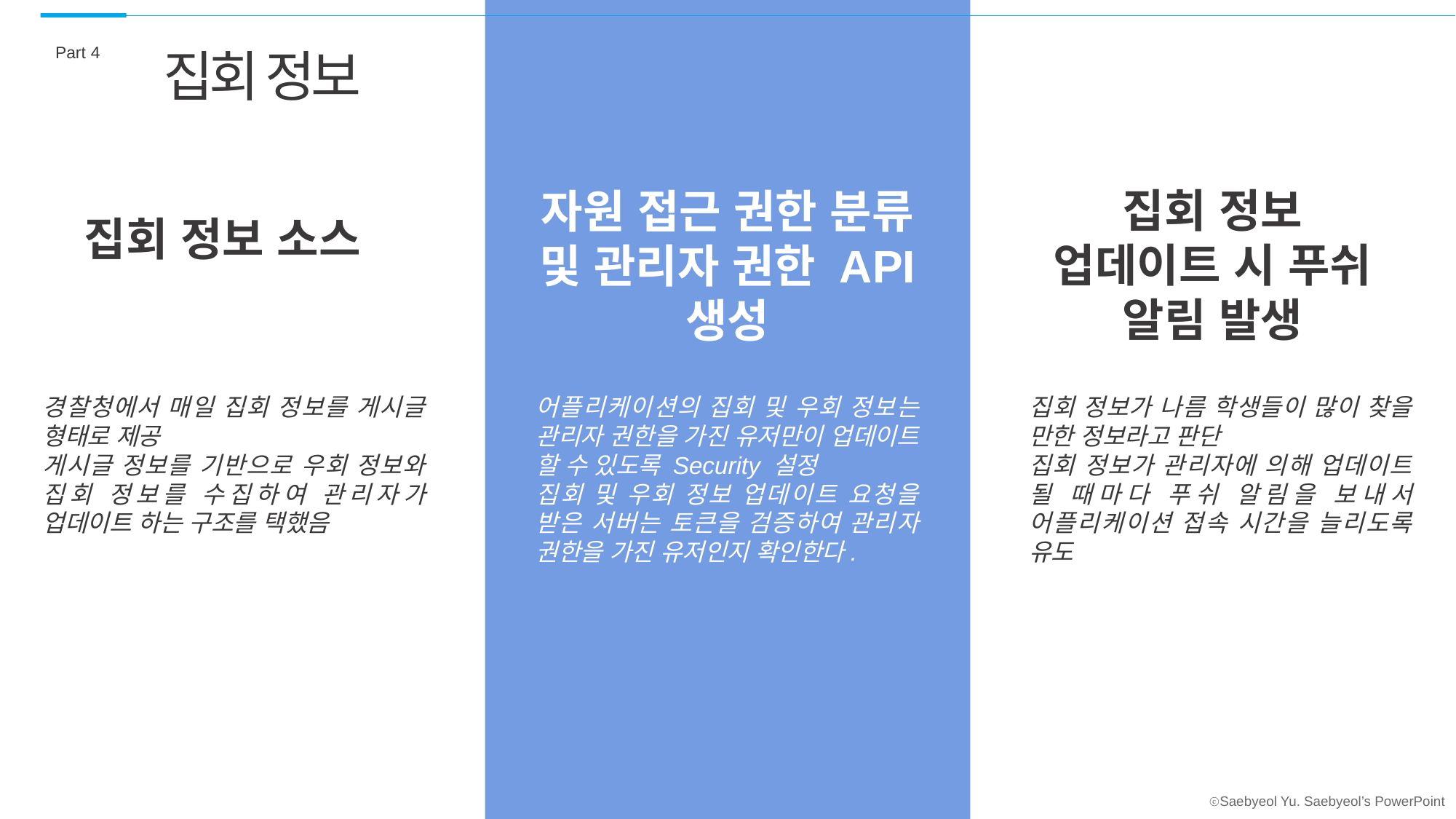

Part 4
집회 정보
집회 정보 업데이트 시 푸쉬 알림 발생
자원 접근 권한 분류 및 관리자 권한 API 생성
집회 정보 소스
집회 정보가 나름 학생들이 많이 찾을 만한 정보라고 판단
집회 정보가 관리자에 의해 업데이트 될 때마다 푸쉬 알림을 보내서 어플리케이션 접속 시간을 늘리도록 유도
어플리케이션의 집회 및 우회 정보는 관리자 권한을 가진 유저만이 업데이트 할 수 있도록 Security 설정
집회 및 우회 정보 업데이트 요청을 받은 서버는 토큰을 검증하여 관리자 권한을 가진 유저인지 확인한다.
경찰청에서 매일 집회 정보를 게시글 형태로 제공
게시글 정보를 기반으로 우회 정보와 집회 정보를 수집하여 관리자가 업데이트 하는 구조를 택했음